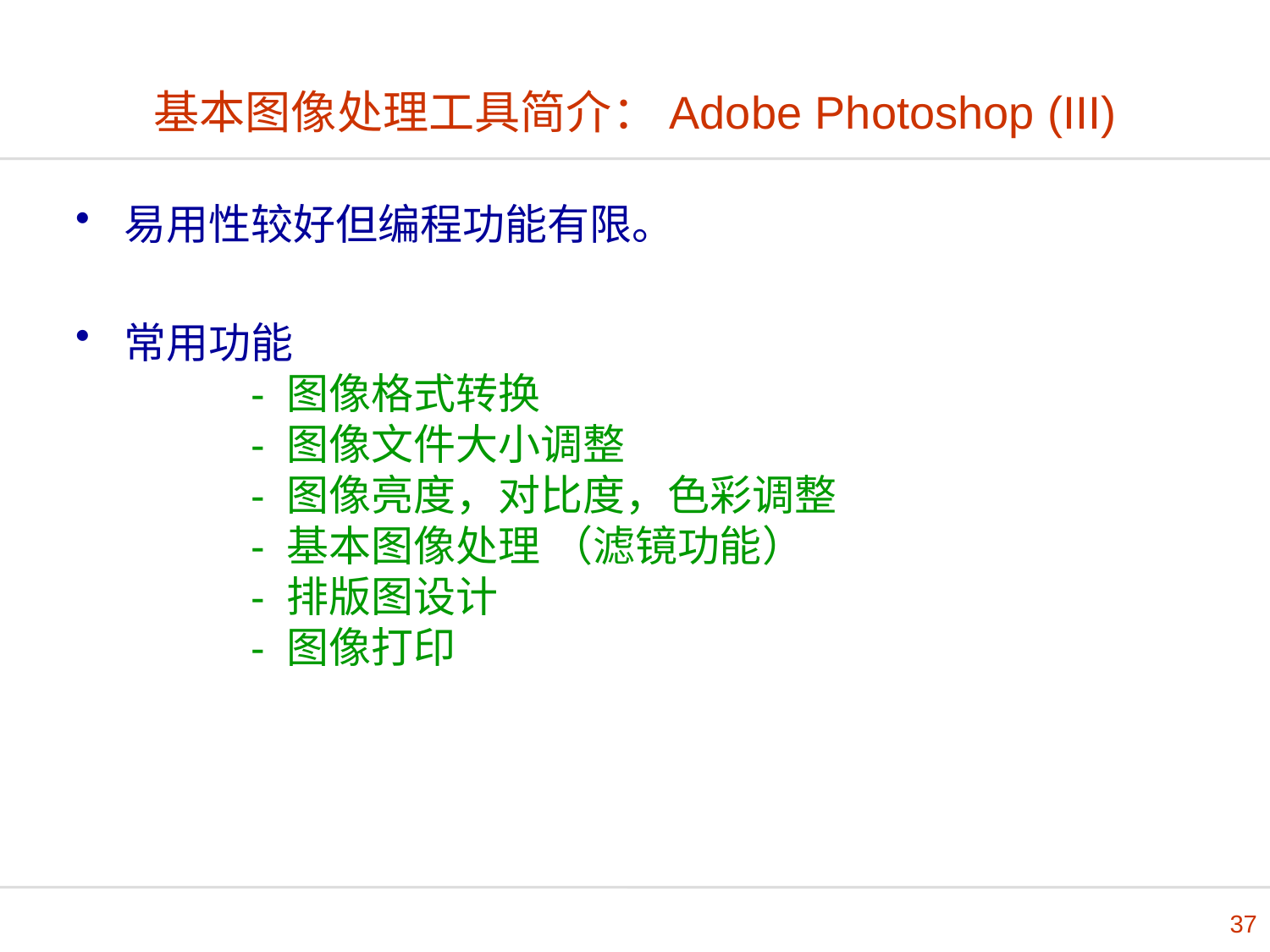

基本图像处理工具简介：Adobe Photoshop (III)
易用性较好但编程功能有限。

常用功能
	- 图像格式转换
	- 图像文件大小调整
	- 图像亮度，对比度，色彩调整
	- 基本图像处理 （滤镜功能）
	- 排版图设计
	- 图像打印

37